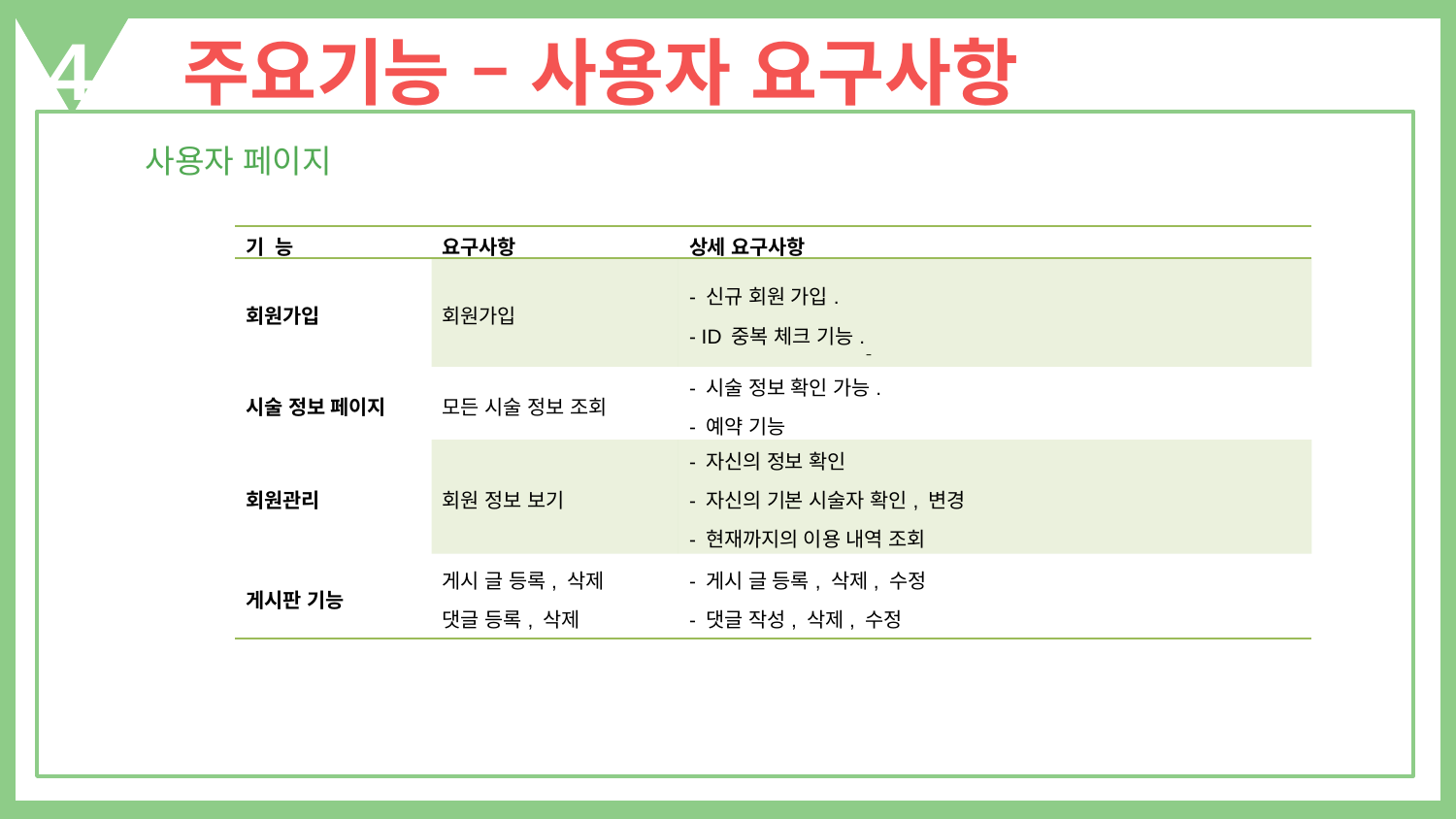

4
주요기능 – 사용자 요구사항
사용자 페이지
| 기 능 | 요구사항 | 상세 요구사항 |
| --- | --- | --- |
| 회원가입 | 회원가입 | - 신규 회원 가입. - ID 중복 체크 기능. |
| 시술 정보 페이지 | 모든 시술 정보 조회 | - 시술 정보 확인 가능. - 예약 기능 |
| 회원관리 | 회원 정보 보기 | - 자신의 정보 확인 - 자신의 기본 시술자 확인, 변경 - 현재까지의 이용 내역 조회 |
| 게시판 기능 | 게시 글 등록, 삭제 댓글 등록, 삭제 | - 게시 글 등록, 삭제, 수정 - 댓글 작성, 삭제, 수정 |
-